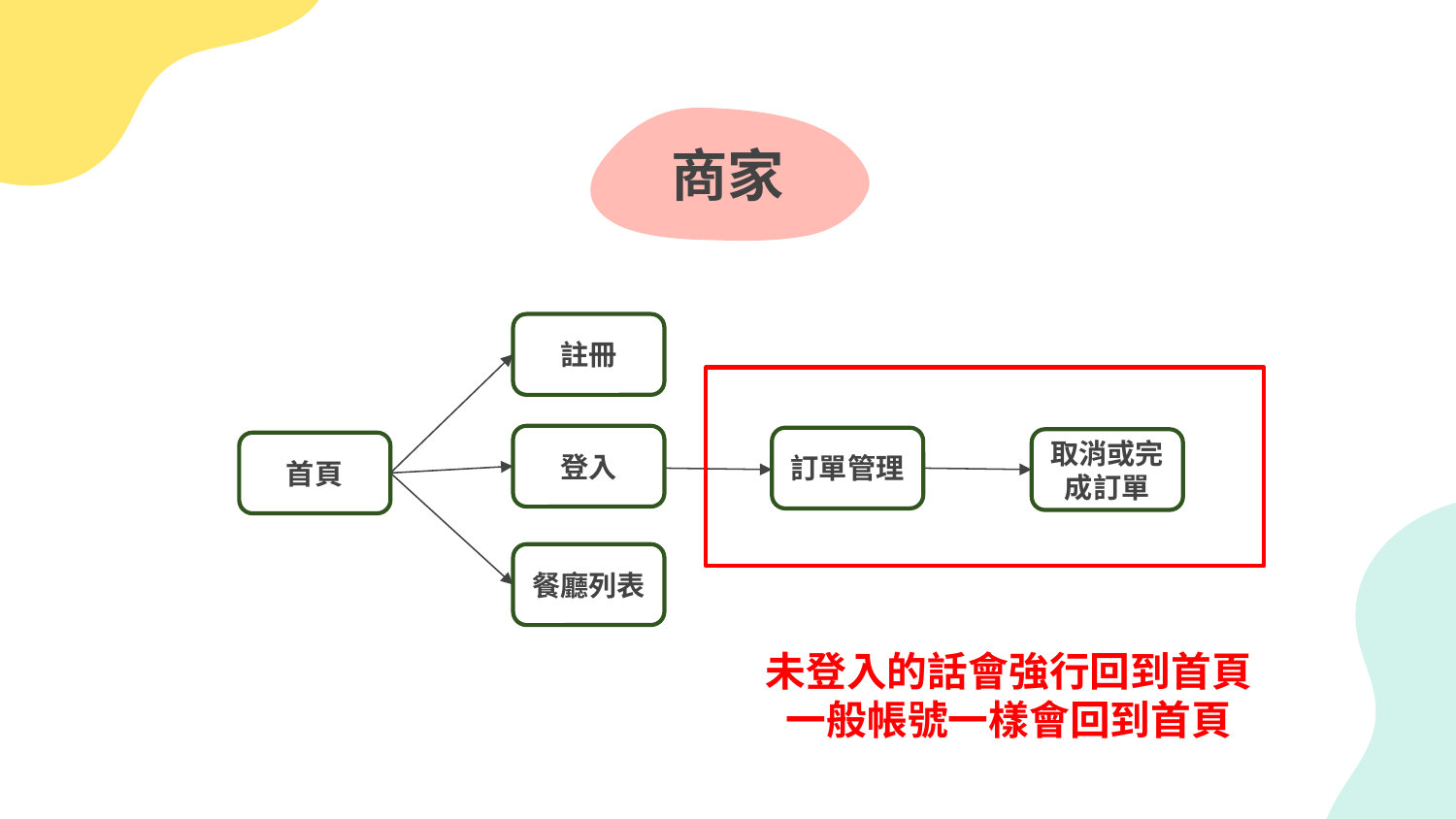

# 商家
註冊

登入
訂單管理
取消或完成訂單
首頁
餐廳列表
未登入的話會強行回到首頁
一般帳號一樣會回到首頁